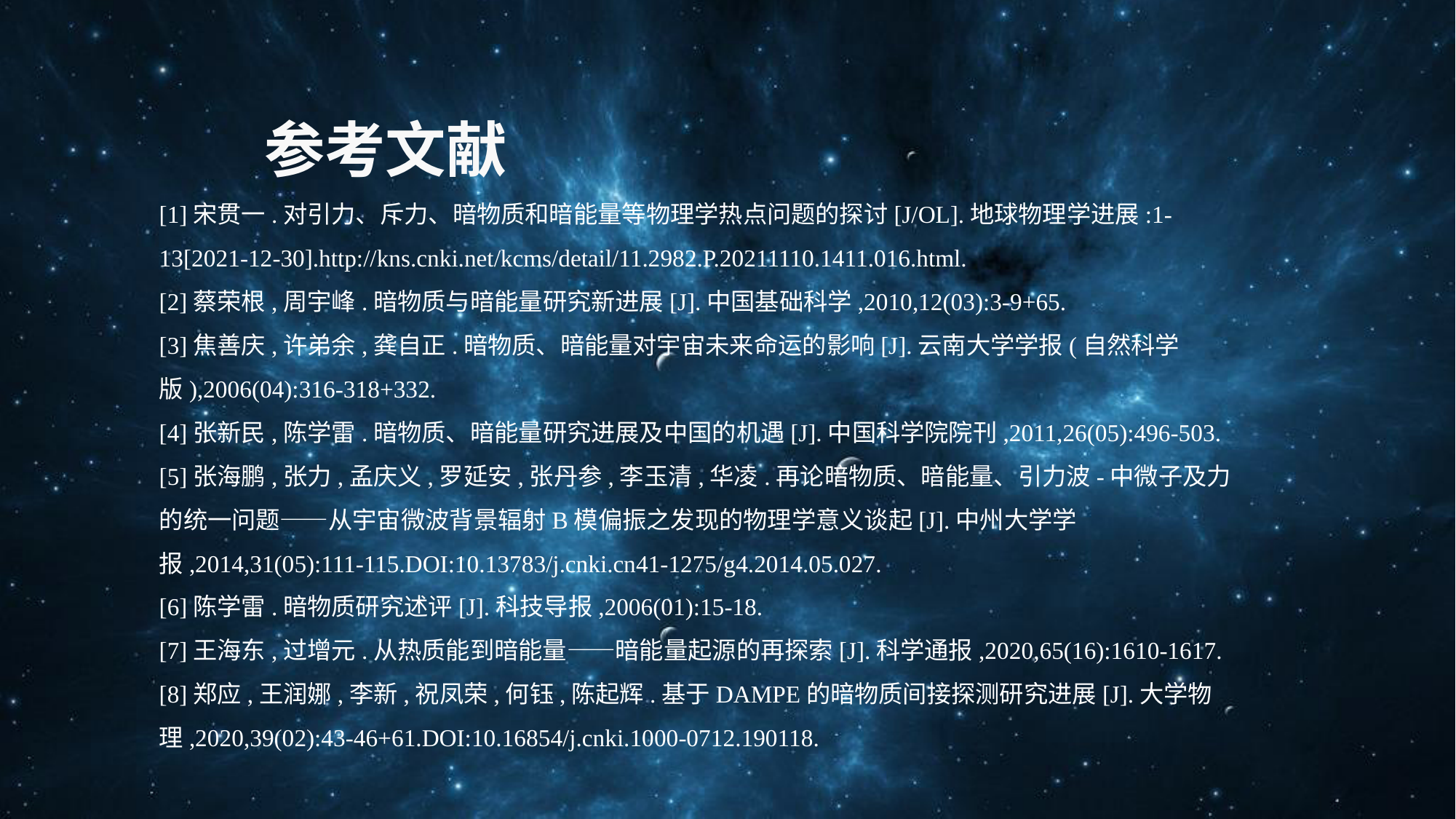

参考文献
[1]宋贯一.对引力、斥力、暗物质和暗能量等物理学热点问题的探讨[J/OL].地球物理学进展:1-13[2021-12-30].http://kns.cnki.net/kcms/detail/11.2982.P.20211110.1411.016.html.
[2]蔡荣根,周宇峰.暗物质与暗能量研究新进展[J].中国基础科学,2010,12(03):3-9+65.
[3]焦善庆,许弟余,龚自正.暗物质、暗能量对宇宙未来命运的影响[J].云南大学学报(自然科学版),2006(04):316-318+332.
[4]张新民,陈学雷.暗物质、暗能量研究进展及中国的机遇[J].中国科学院院刊,2011,26(05):496-503.
[5]张海鹏,张力,孟庆义,罗延安,张丹参,李玉清,华凌.再论暗物质、暗能量、引力波-中微子及力的统一问题——从宇宙微波背景辐射B模偏振之发现的物理学意义谈起[J].中州大学学报,2014,31(05):111-115.DOI:10.13783/j.cnki.cn41-1275/g4.2014.05.027.
[6]陈学雷.暗物质研究述评[J].科技导报,2006(01):15-18.
[7]王海东,过增元.从热质能到暗能量——暗能量起源的再探索[J].科学通报,2020,65(16):1610-1617.
[8]郑应,王润娜,李新,祝凤荣,何钰,陈起辉.基于DAMPE的暗物质间接探测研究进展[J].大学物理,2020,39(02):43-46+61.DOI:10.16854/j.cnki.1000-0712.190118.